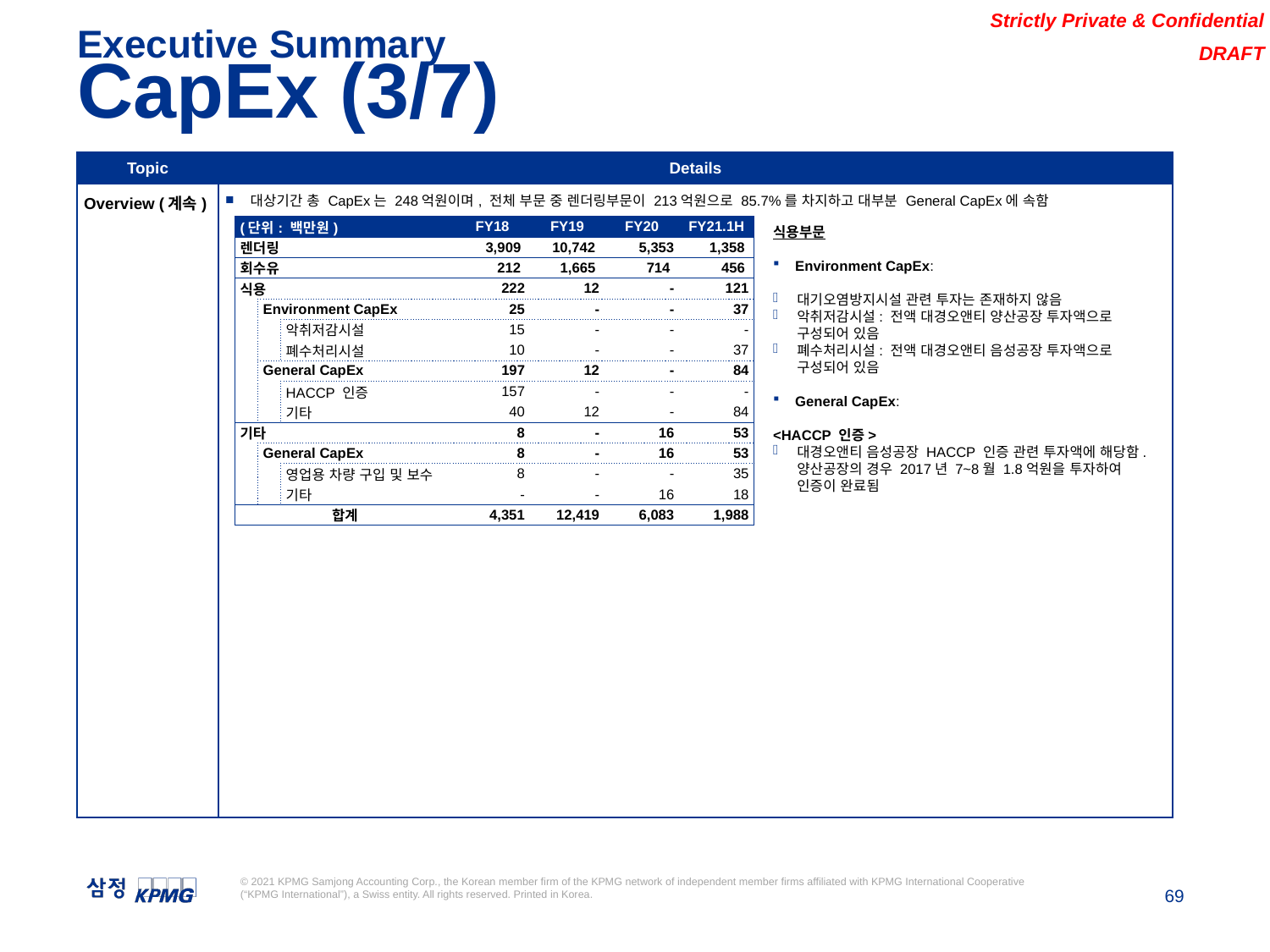

Executive Summary
CapEx (3/7)
| Topic | Details |
| --- | --- |
| Overview (계속) | 대상기간 총 CapEx는 248억원이며, 전체 부문 중 렌더링부문이 213억원으로 85.7%를 차지하고 대부분 General CapEx에 속함 |
| (단위: 백만원) |  |  | FY18 | FY19 | FY20 | FY21.1H |
| --- | --- | --- | --- | --- | --- | --- |
| 렌더링 |  |  | 3,909 | 10,742 | 5,353 | 1,358 |
| 회수유 |  |  | 212 | 1,665 | 714 | 456 |
| 식용 |  |  | 222 | 12 | - | 121 |
|  | Environment CapEx |  | 25 | - | - | 37 |
|  |  | 악취저감시설 | 15 | - | - | - |
|  |  | 폐수처리시설 | 10 | - | - | 37 |
|  | General CapEx |  | 197 | 12 | - | 84 |
|  |  | HACCP 인증 | 157 | - | - | - |
|  |  | 기타 | 40 | 12 | - | 84 |
| 기타 |  |  | 8 | - | 16 | 53 |
|  | General CapEx |  | 8 | - | 16 | 53 |
|  |  | 영업용 차량 구입 및 보수 | 8 | - | - | 35 |
|  |  | 기타 | - | - | 16 | 18 |
| 합계 |  |  | 4,351 | 12,419 | 6,083 | 1,988 |
식용부문

Environment CapEx:

대기오염방지시설 관련 투자는 존재하지 않음
악취저감시설: 전액 대경오앤티 양산공장 투자액으로 구성되어 있음
폐수처리시설: 전액 대경오앤티 음성공장 투자액으로 구성되어 있음

General CapEx:

<HACCP 인증>
대경오앤티 음성공장 HACCP 인증 관련 투자액에 해당함. 양산공장의 경우 2017년 7~8월 1.8억원을 투자하여 인증이 완료됨